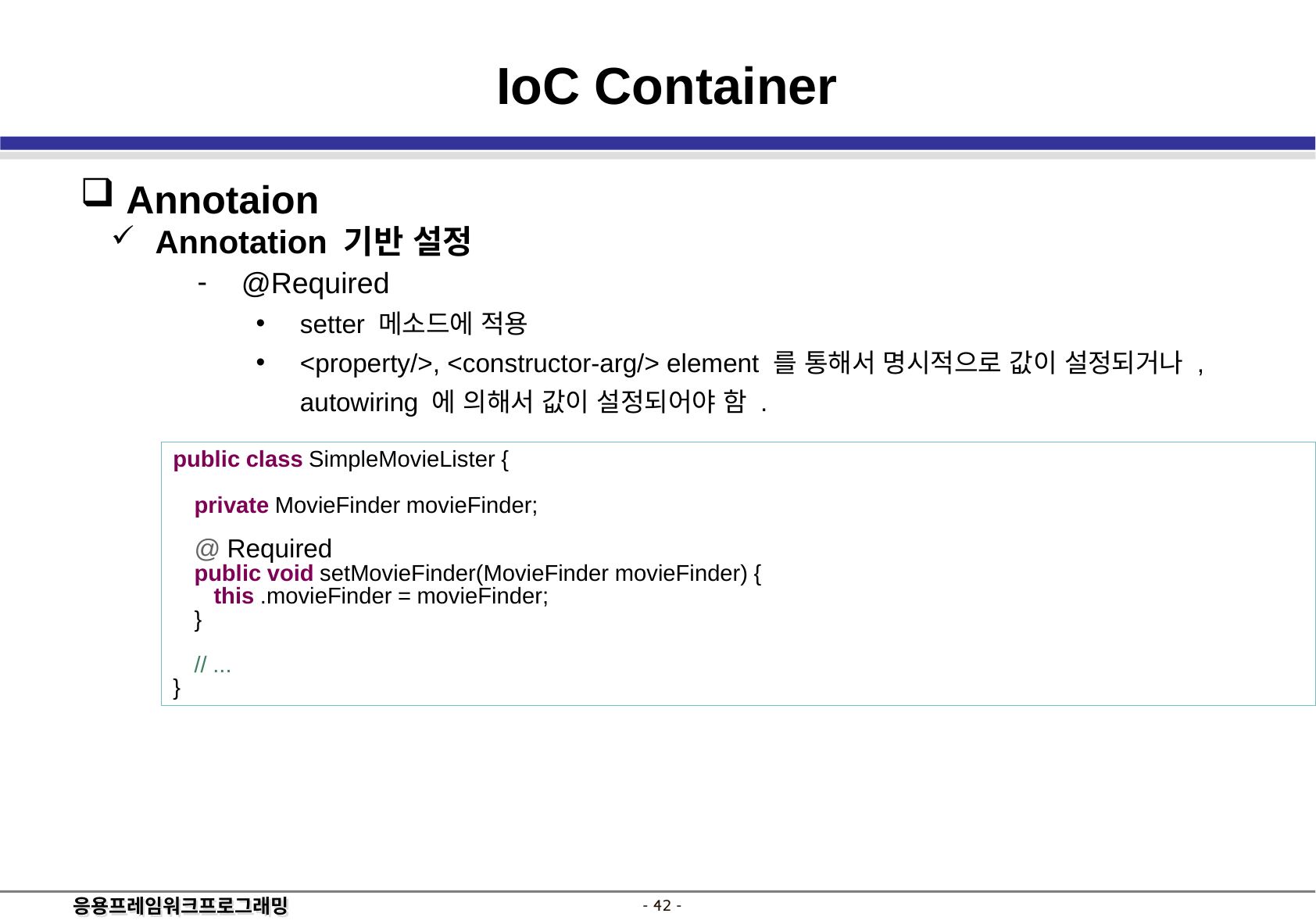

IoC Container
 Annotaion
  Annotation 기반 설정
@Required
setter 메소드에 적용
<property/>, <constructor-arg/> element 를 통해서 명시적으로 값이 설정되거나 , autowiring 에 의해서 값이 설정되어야 함 .
public class SimpleMovieLister {

	private MovieFinder movieFinder;

	@ Required
	public void setMovieFinder(MovieFinder movieFinder) {
		this .movieFinder = movieFinder;
	}

	// ...
}
- 42 -